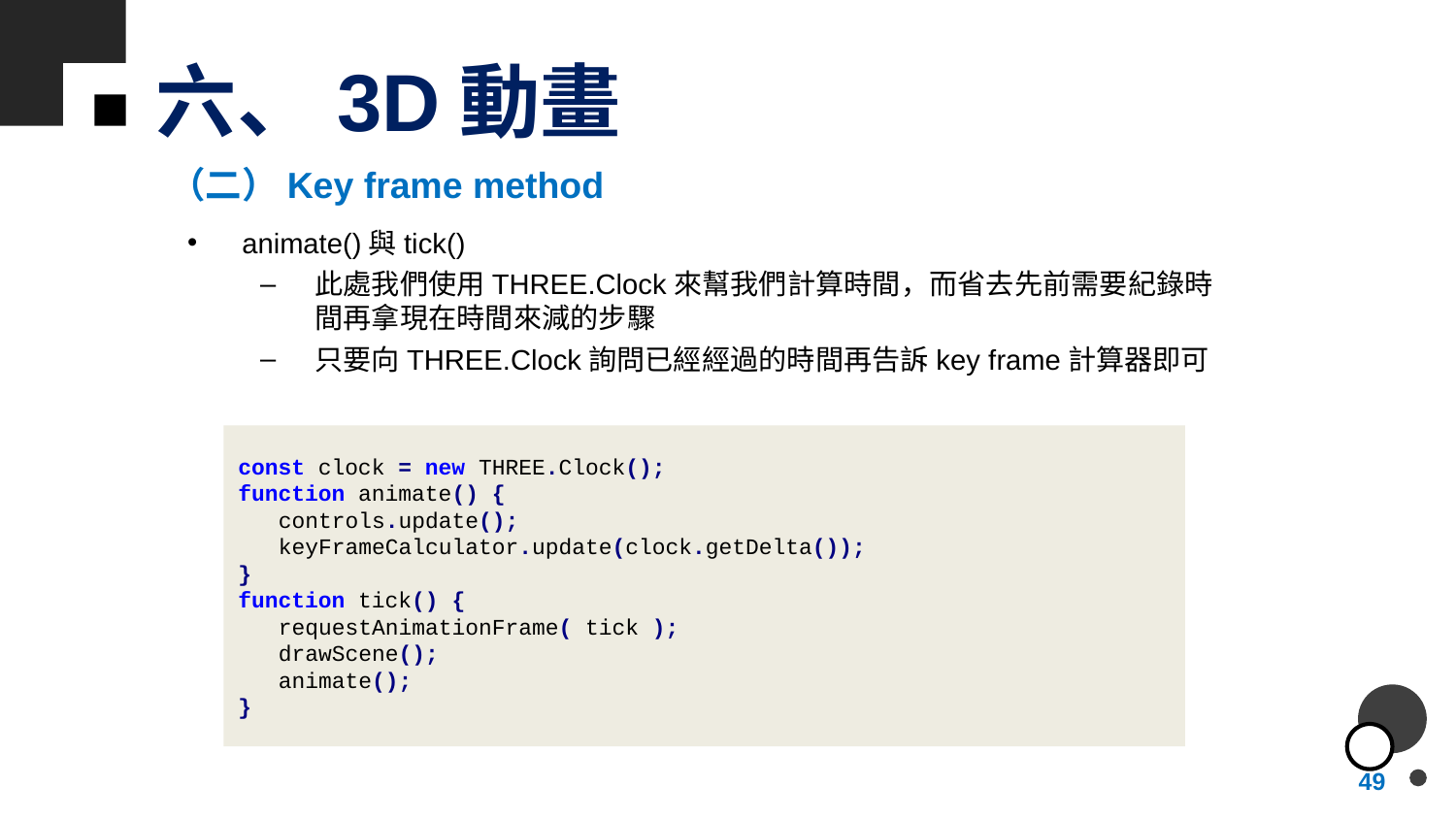

# 六、3D動畫
（二）Key frame method
animate()與tick()
此處我們使用THREE.Clock來幫我們計算時間，而省去先前需要紀錄時間再拿現在時間來減的步驟
只要向THREE.Clock詢問已經經過的時間再告訴key frame計算器即可
const clock = new THREE.Clock();
function animate() {
   controls.update();
   keyFrameCalculator.update(clock.getDelta());
}
function tick() {
   requestAnimationFrame( tick );
   drawScene();
   animate();
}

49